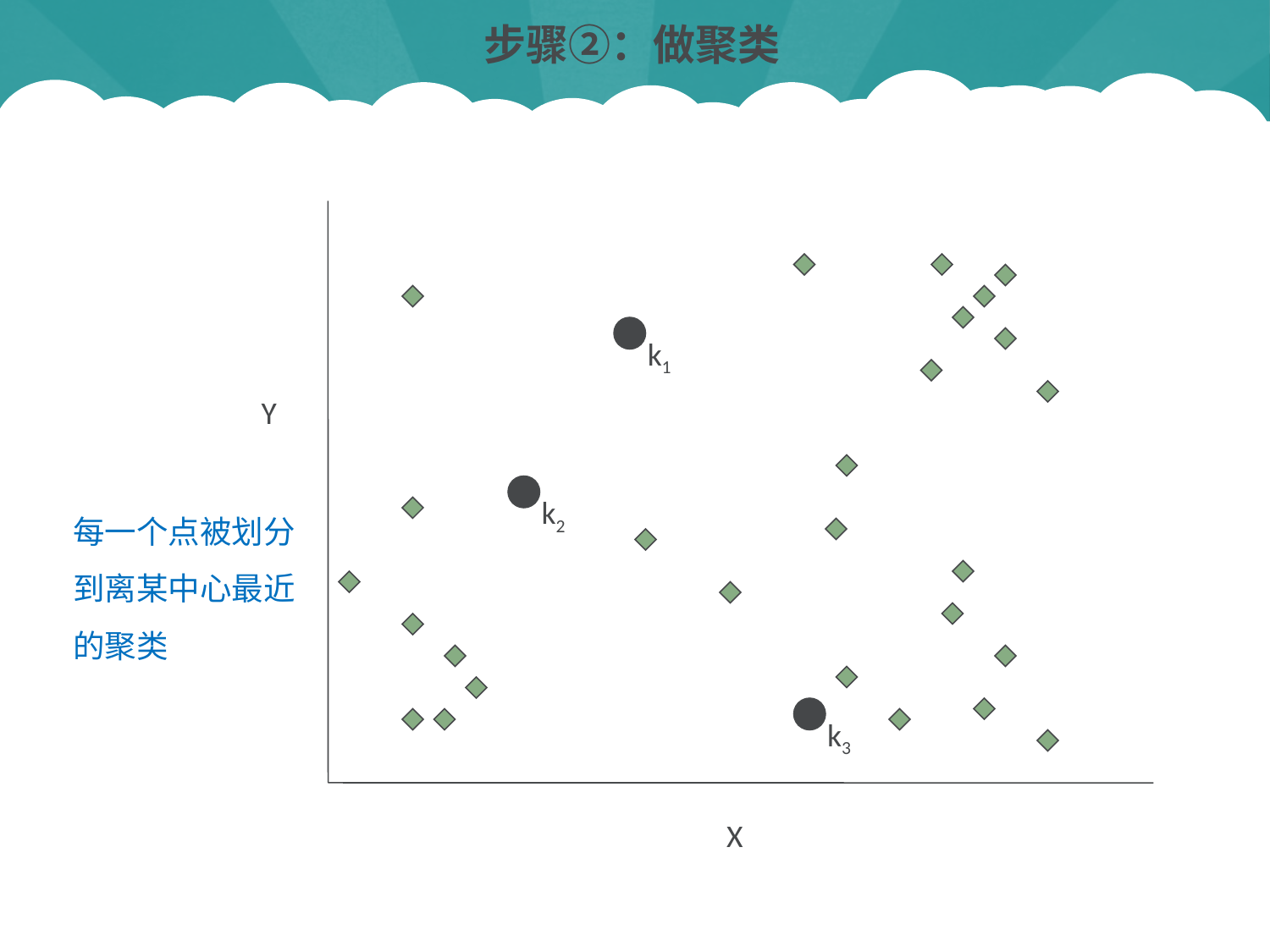

步骤②：做聚类

Y
X

k1

k2

k3

每一个点被划分到离某中心最近的聚类